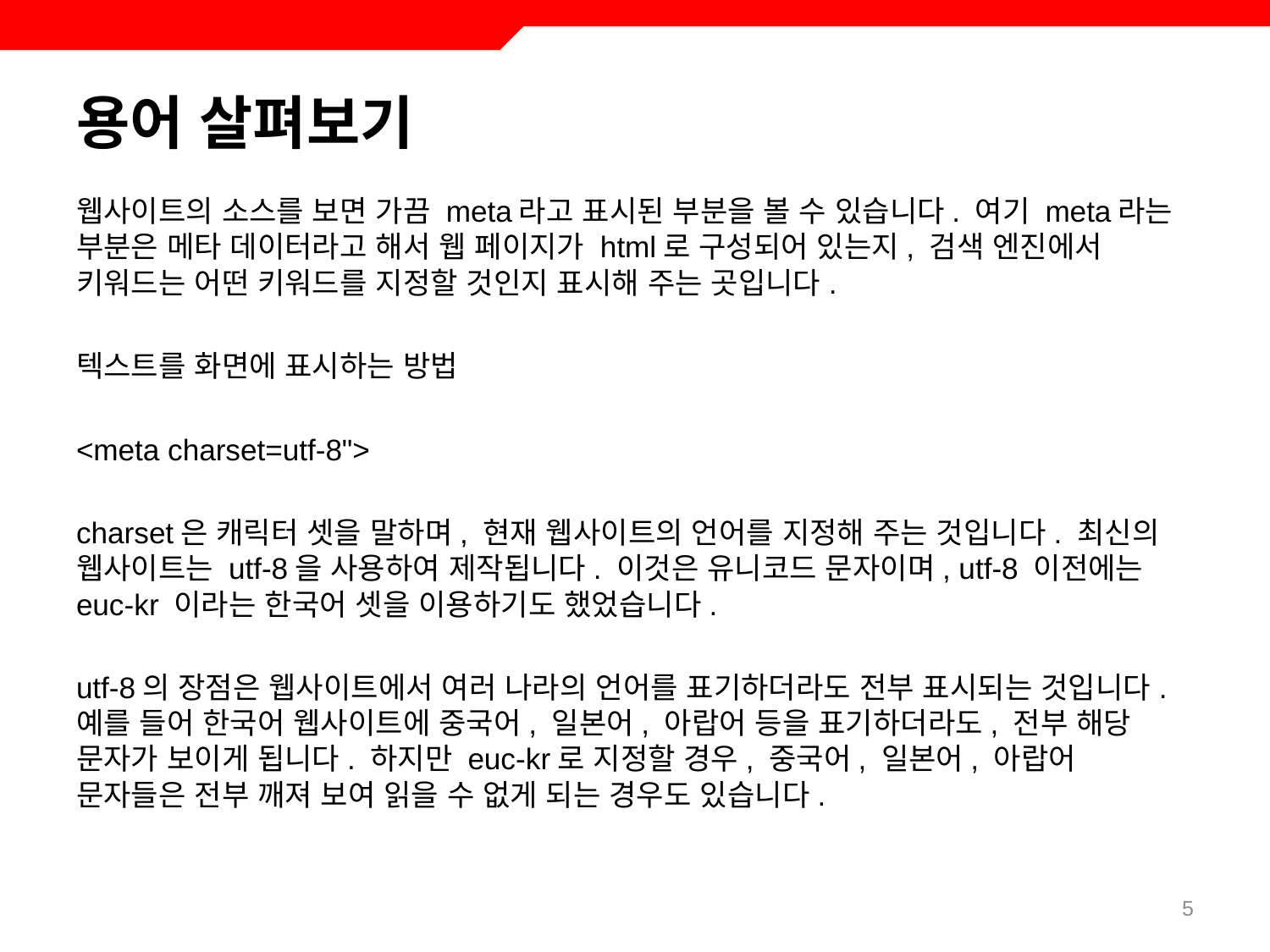

# 용어 살펴보기
웹사이트의 소스를 보면 가끔 meta라고 표시된 부분을 볼 수 있습니다. 여기 meta라는 부분은 메타 데이터라고 해서 웹 페이지가 html로 구성되어 있는지, 검색 엔진에서 키워드는 어떤 키워드를 지정할 것인지 표시해 주는 곳입니다.

텍스트를 화면에 표시하는 방법

<meta charset=utf-8">

charset은 캐릭터 셋을 말하며, 현재 웹사이트의 언어를 지정해 주는 것입니다. 최신의 웹사이트는 utf-8을 사용하여 제작됩니다. 이것은 유니코드 문자이며, utf-8 이전에는 euc-kr 이라는 한국어 셋을 이용하기도 했었습니다.

utf-8의 장점은 웹사이트에서 여러 나라의 언어를 표기하더라도 전부 표시되는 것입니다.
예를 들어 한국어 웹사이트에 중국어, 일본어, 아랍어 등을 표기하더라도, 전부 해당 문자가 보이게 됩니다. 하지만 euc-kr로 지정할 경우, 중국어, 일본어, 아랍어 문자들은 전부 깨져 보여 읽을 수 없게 되는 경우도 있습니다.
5